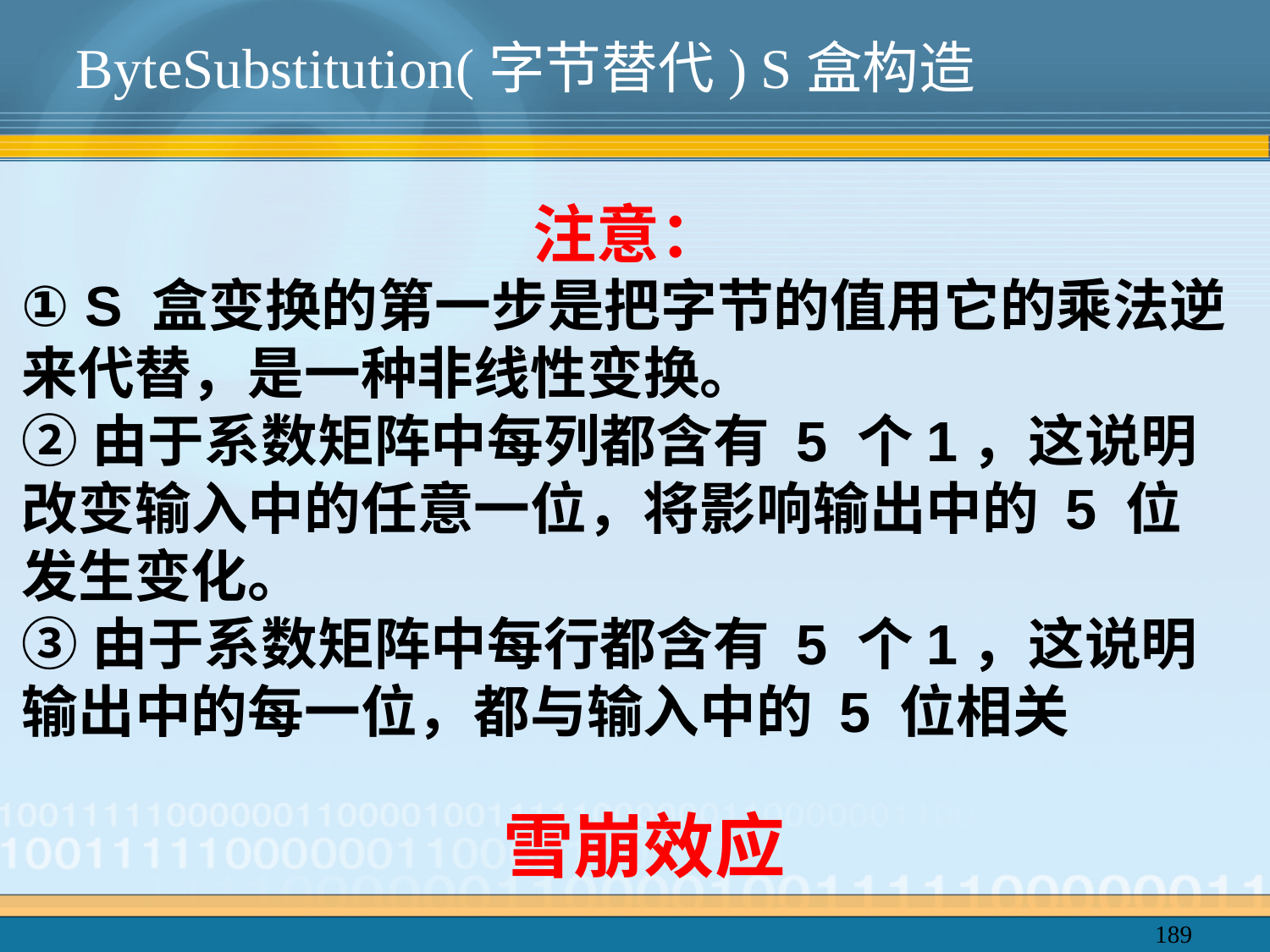

ByteSubstitution(字节替代) S盒构造
注意：
① S 盒变换的第一步是把字节的值用它的乘法逆来代替，是一种非线性变换。
②由于系数矩阵中每列都含有 5 个1，这说明改变输入中的任意一位，将影响输出中的 5 位发生变化。
③由于系数矩阵中每行都含有 5 个1，这说明输出中的每一位，都与输入中的 5 位相关
雪崩效应
189